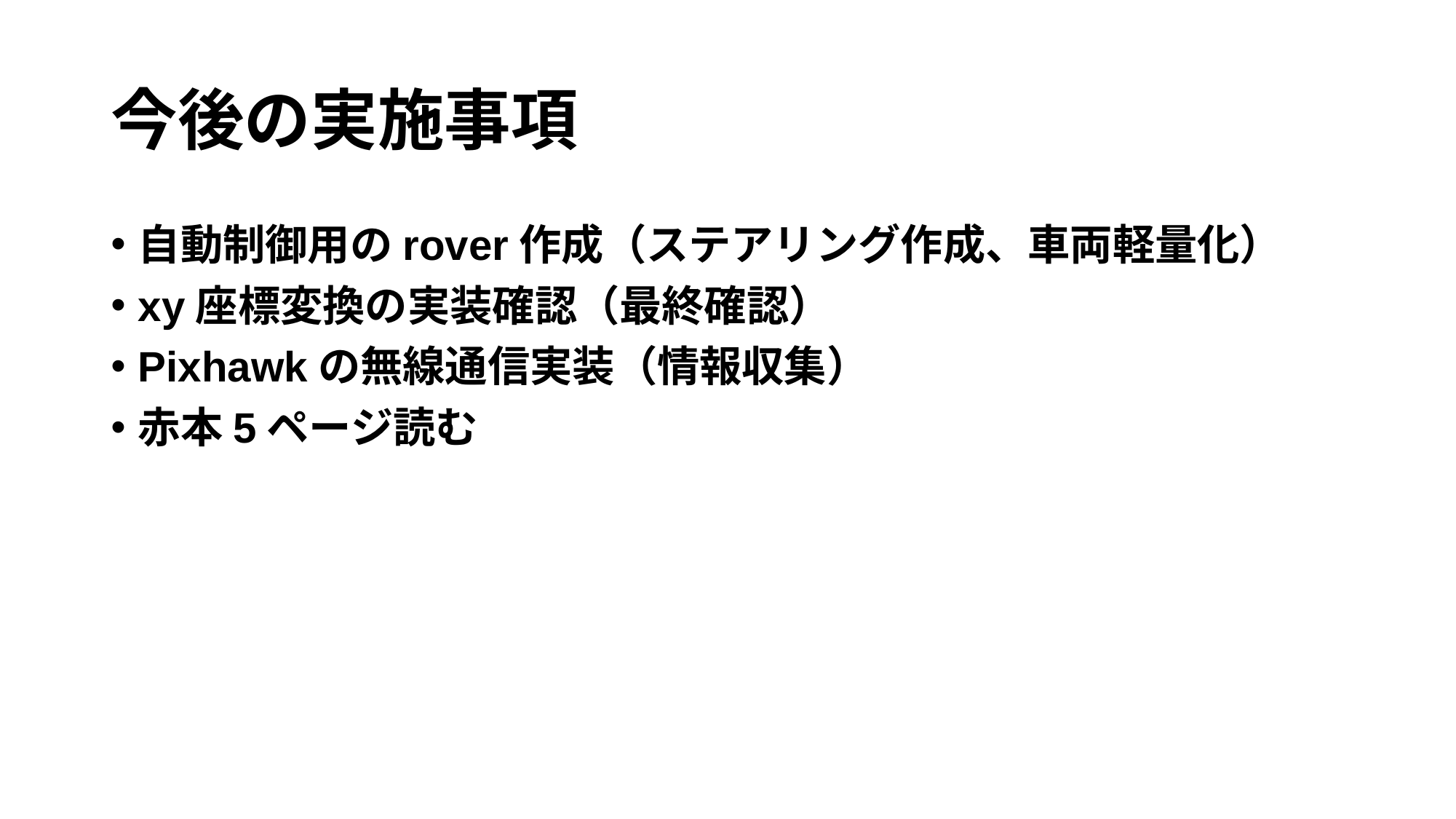

# 今後の実施事項
自動制御用のrover作成（ステアリング作成、車両軽量化）
xy座標変換の実装確認（最終確認）
Pixhawkの無線通信実装（情報収集）
赤本5ページ読む